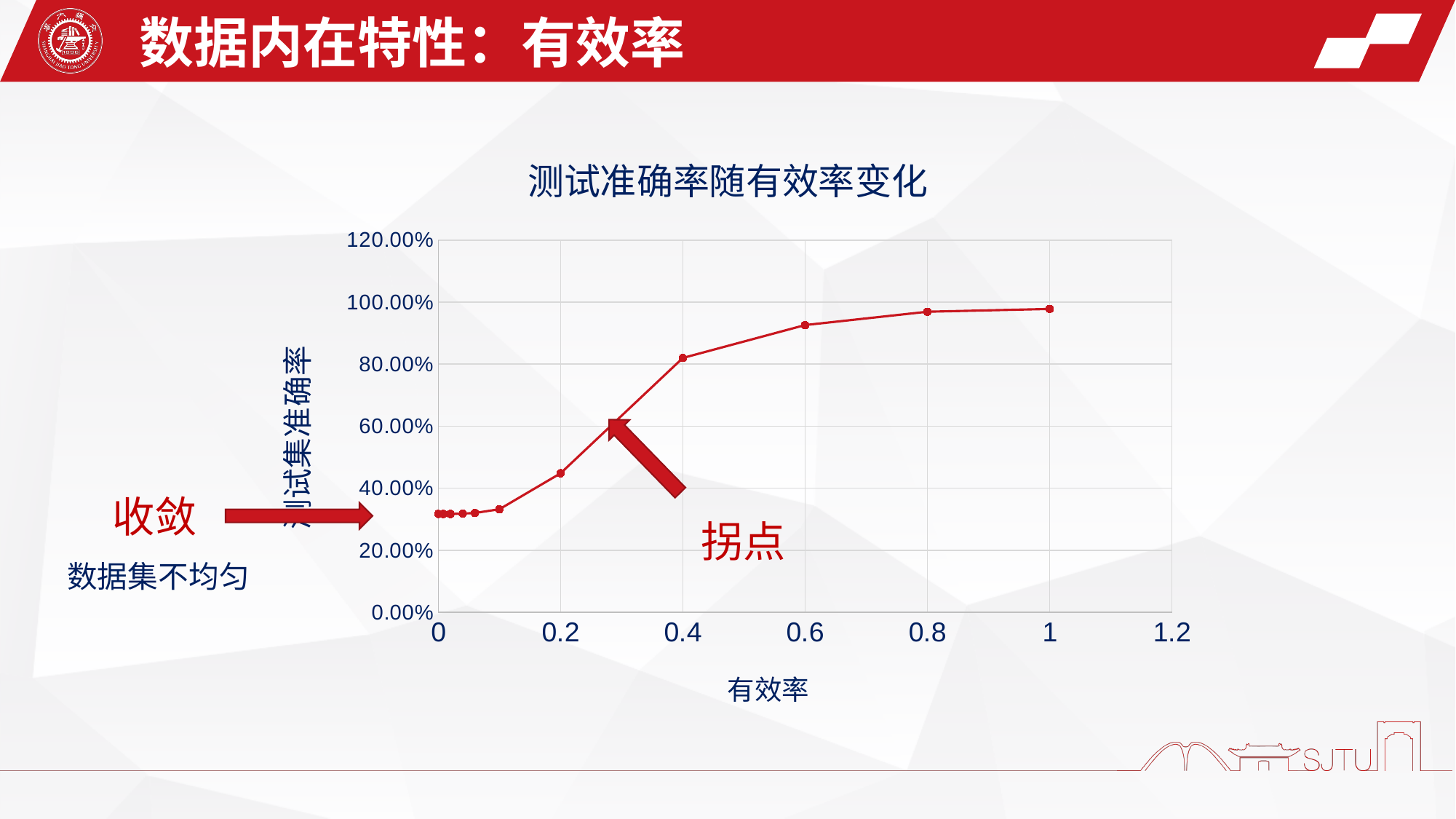

数据内在特性：有效率

### Chart: 测试准确率随有效率变化

| Category | 测试准确率 |
|---|---|
收敛

数据集不均匀